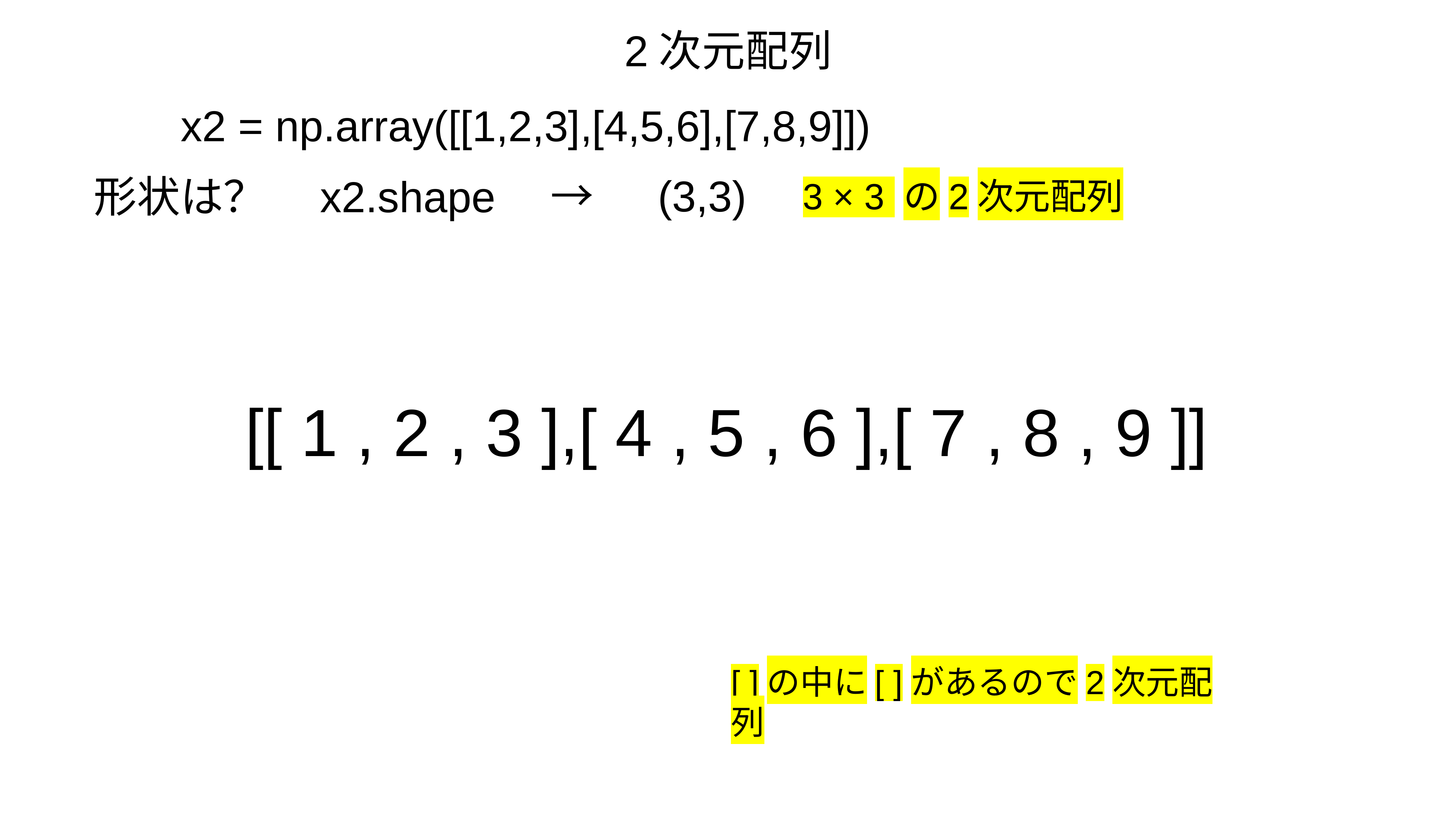

2次元配列
x2 = np.array([[1,2,3],[4,5,6],[7,8,9]])
x2.shape
→　(3,3)
形状は？
3 × 3 の2次元配列
[[ 1 , 2 , 3 ],[ 4 , 5 , 6 ],[ 7 , 8 , 9 ]]
[ ]の中に[ ]があるので2次元配列